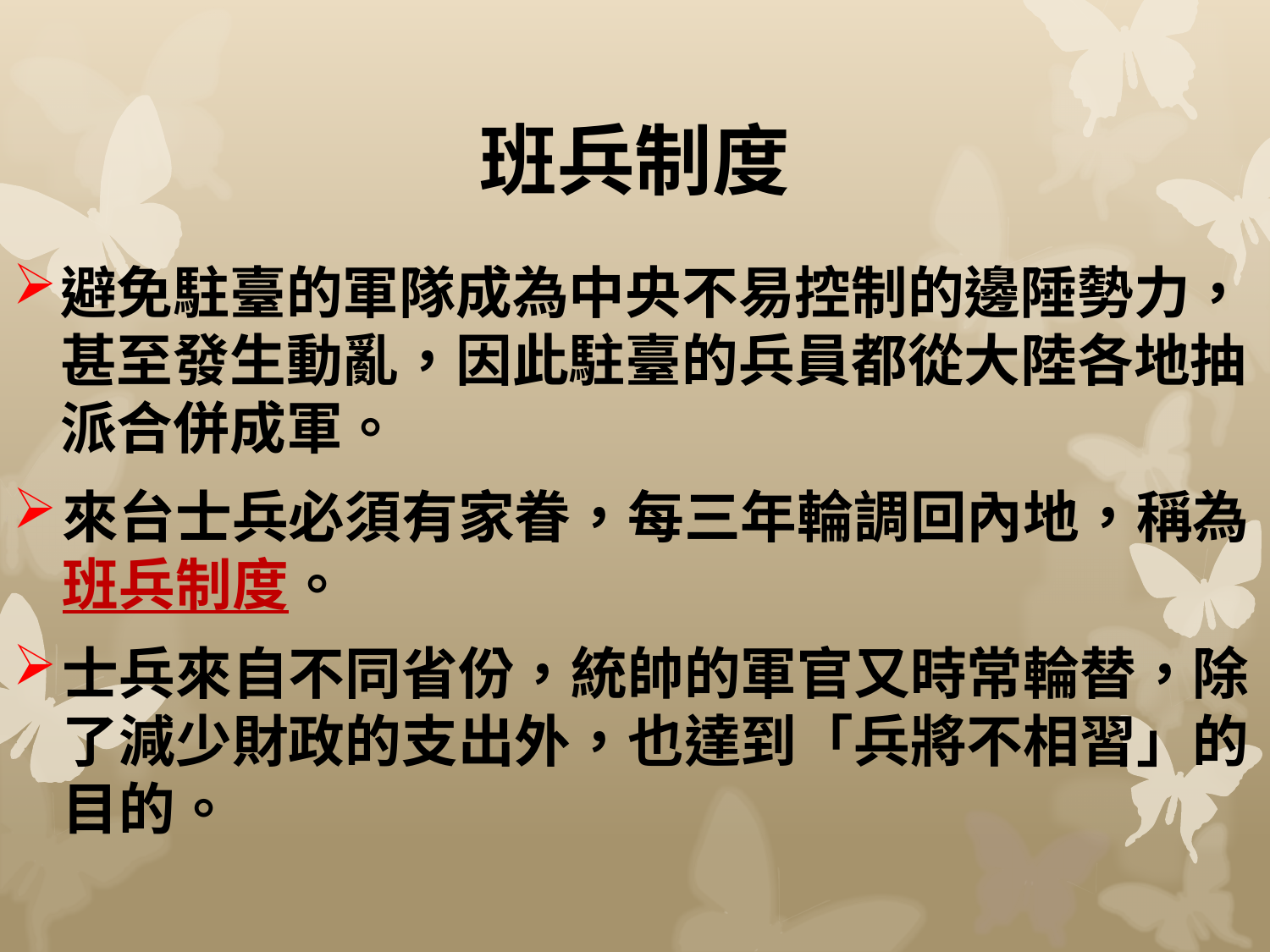

# 班兵制度
避免駐臺的軍隊成為中央不易控制的邊陲勢力，甚至發生動亂，因此駐臺的兵員都從大陸各地抽派合併成軍。
來台士兵必須有家眷，每三年輪調回內地，稱為班兵制度。
士兵來自不同省份，統帥的軍官又時常輪替，除了減少財政的支出外，也達到「兵將不相習」的目的。